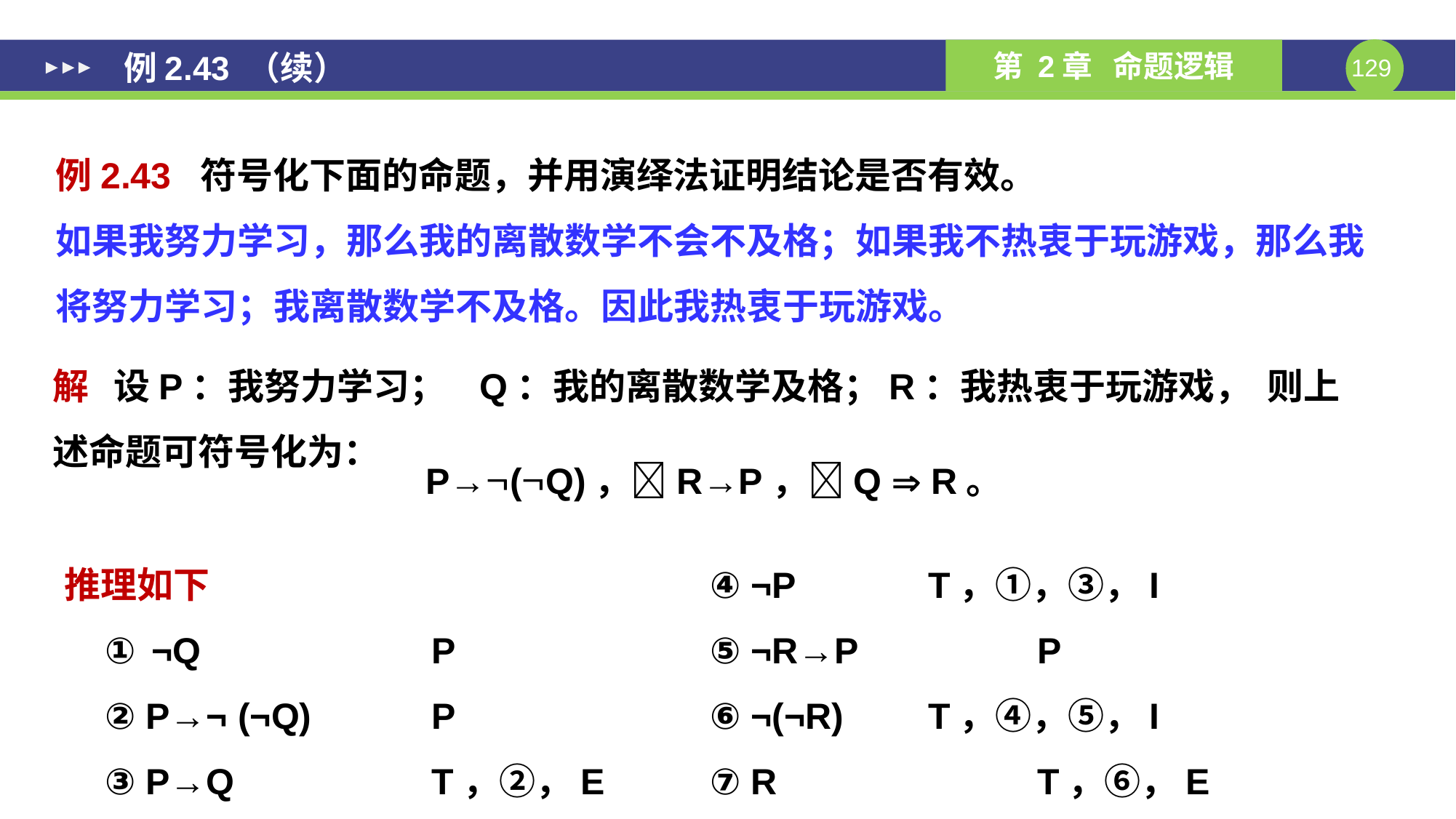

例2.43 （续）
例2.43  符号化下面的命题，并用演绎法证明结论是否有效。
如果我努力学习，那么我的离散数学不会不及格；如果我不热衷于玩游戏，那么我将努力学习；我离散数学不及格。因此我热衷于玩游戏。
解   设P：我努力学习；   Q：我的离散数学及格；R：我热衷于玩游戏，  则上述命题可符号化为：

P→¬(¬Q)，¬R→P，¬Q ⇒ R。
推理如下
    ① ¬Q          	    P
    ② P→¬ (¬Q)	    P
    ③ P→Q         	    T，②，E
④ ¬P            	T，①，③，I
⑤ ¬R→P        	P
⑥ ¬(¬R) 	T，④，⑤，I
⑦ R               	T，⑥，E